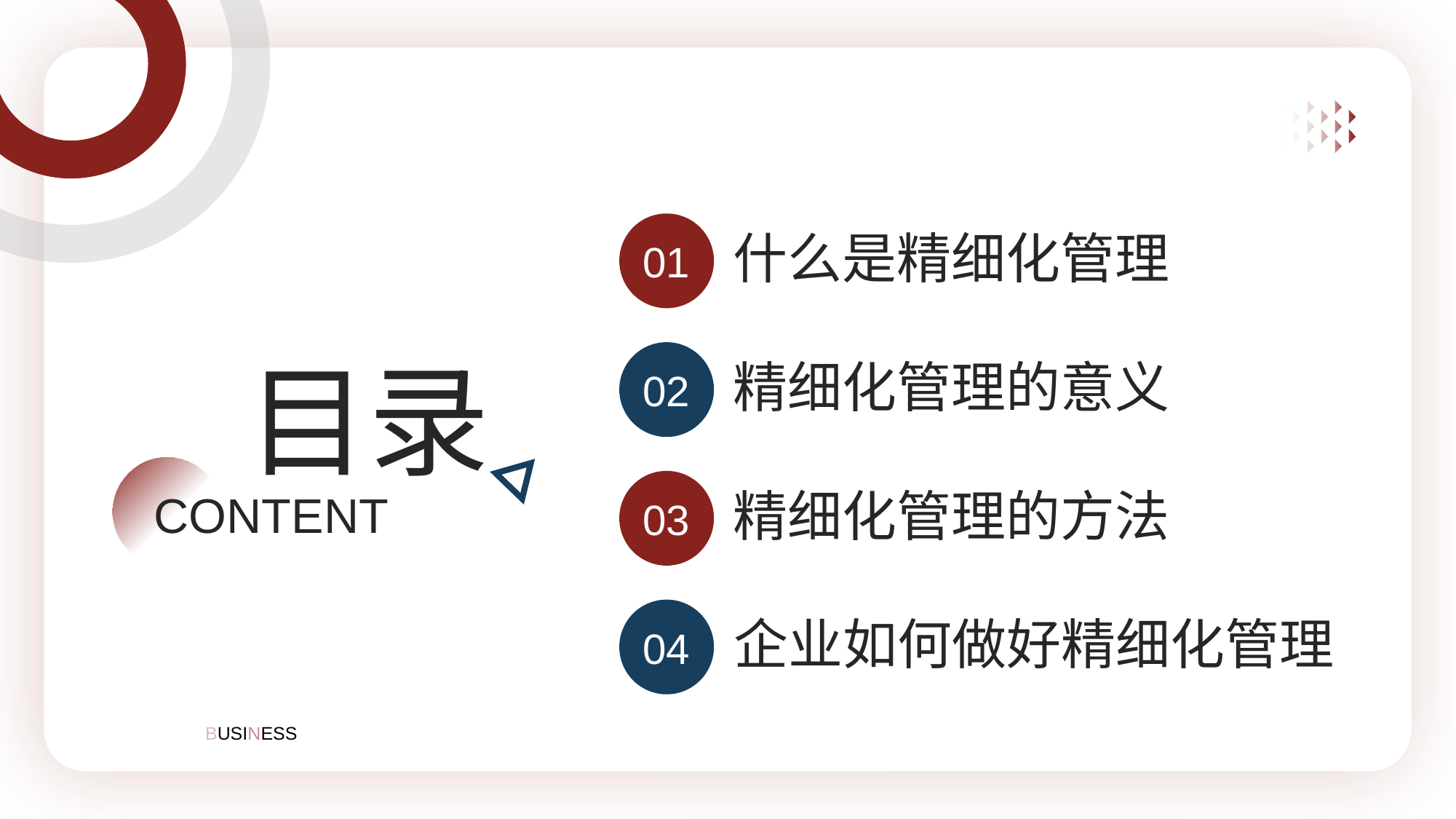

01
什么是精细化管理
目录

CONTENT

02
精细化管理的意义
03
精细化管理的方法
04
企业如何做好精细化管理
BUSINESS